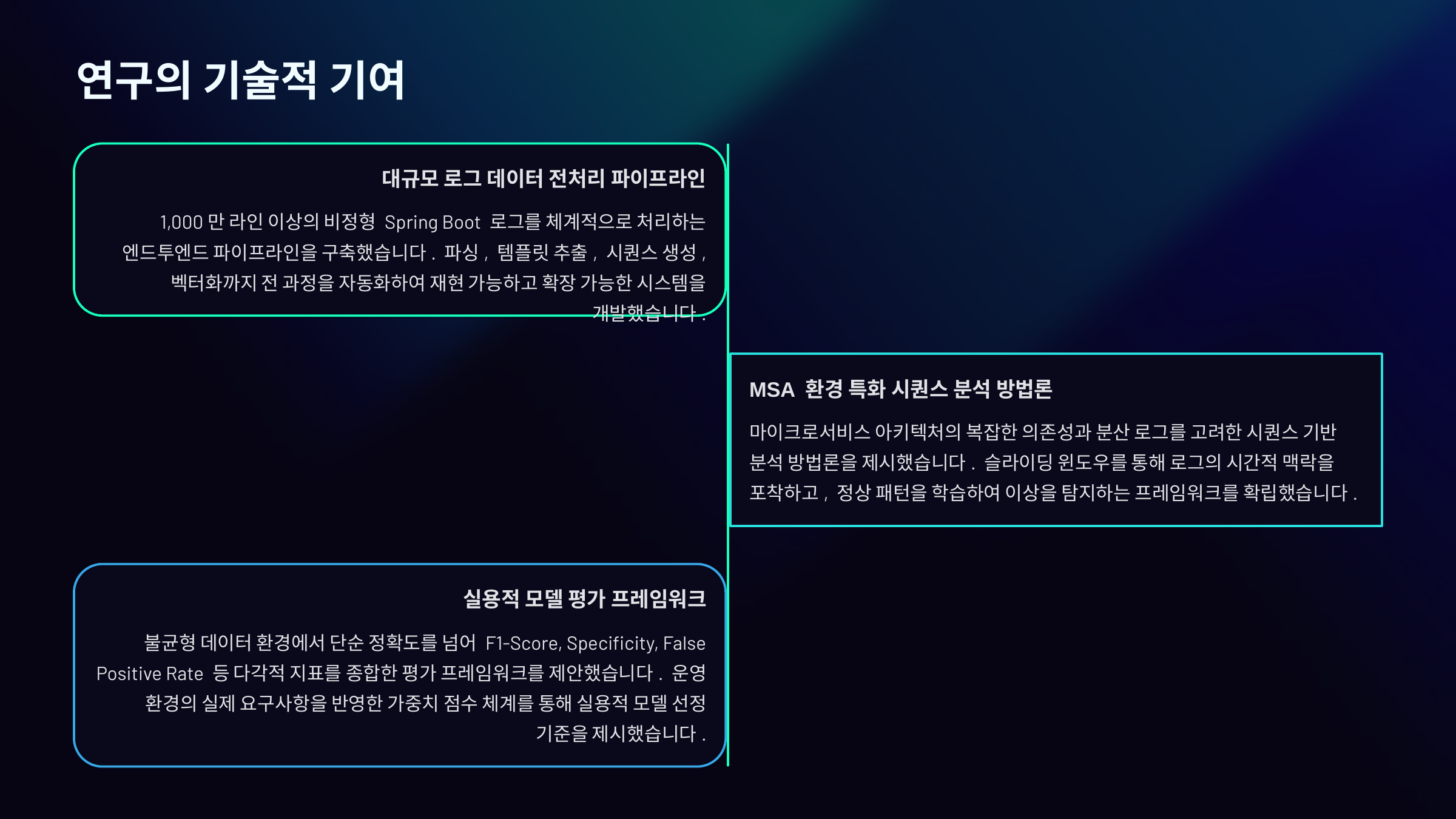

연구의 기술적 기여

대규모 로그 데이터 전처리 파이프라인
1,000만 라인 이상의 비정형 Spring Boot 로그를 체계적으로 처리하는 엔드투엔드 파이프라인을 구축했습니다. 파싱, 템플릿 추출, 시퀀스 생성, 벡터화까지 전 과정을 자동화하여 재현 가능하고 확장 가능한 시스템을 개발했습니다.

MSA 환경 특화 시퀀스 분석 방법론
마이크로서비스 아키텍처의 복잡한 의존성과 분산 로그를 고려한 시퀀스 기반 분석 방법론을 제시했습니다. 슬라이딩 윈도우를 통해 로그의 시간적 맥락을 포착하고, 정상 패턴을 학습하여 이상을 탐지하는 프레임워크를 확립했습니다.

실용적 모델 평가 프레임워크
불균형 데이터 환경에서 단순 정확도를 넘어 F1-Score, Specificity, False Positive Rate 등 다각적 지표를 종합한 평가 프레임워크를 제안했습니다. 운영 환경의 실제 요구사항을 반영한 가중치 점수 체계를 통해 실용적 모델 선정 기준을 제시했습니다.